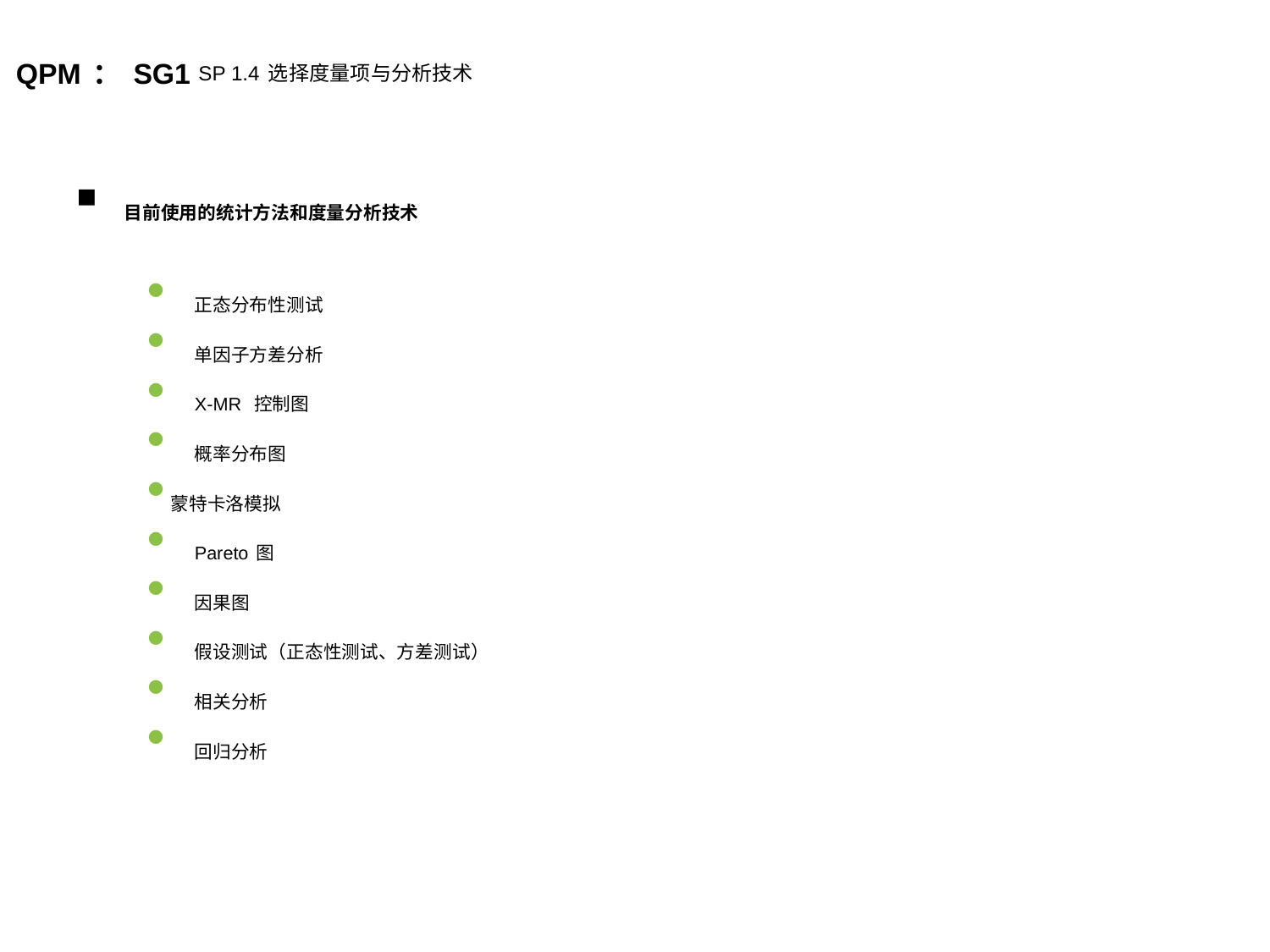

QPM：SG1 SP 1.4选择度量项与分析技术
目前使用的统计方法和度量分析技术
正态分布性测试
单因子方差分析
X-MR 控制图
概率分布图
蒙特卡洛模拟
Pareto图
因果图
假设测试（正态性测试、方差测试）
相关分析
回归分析